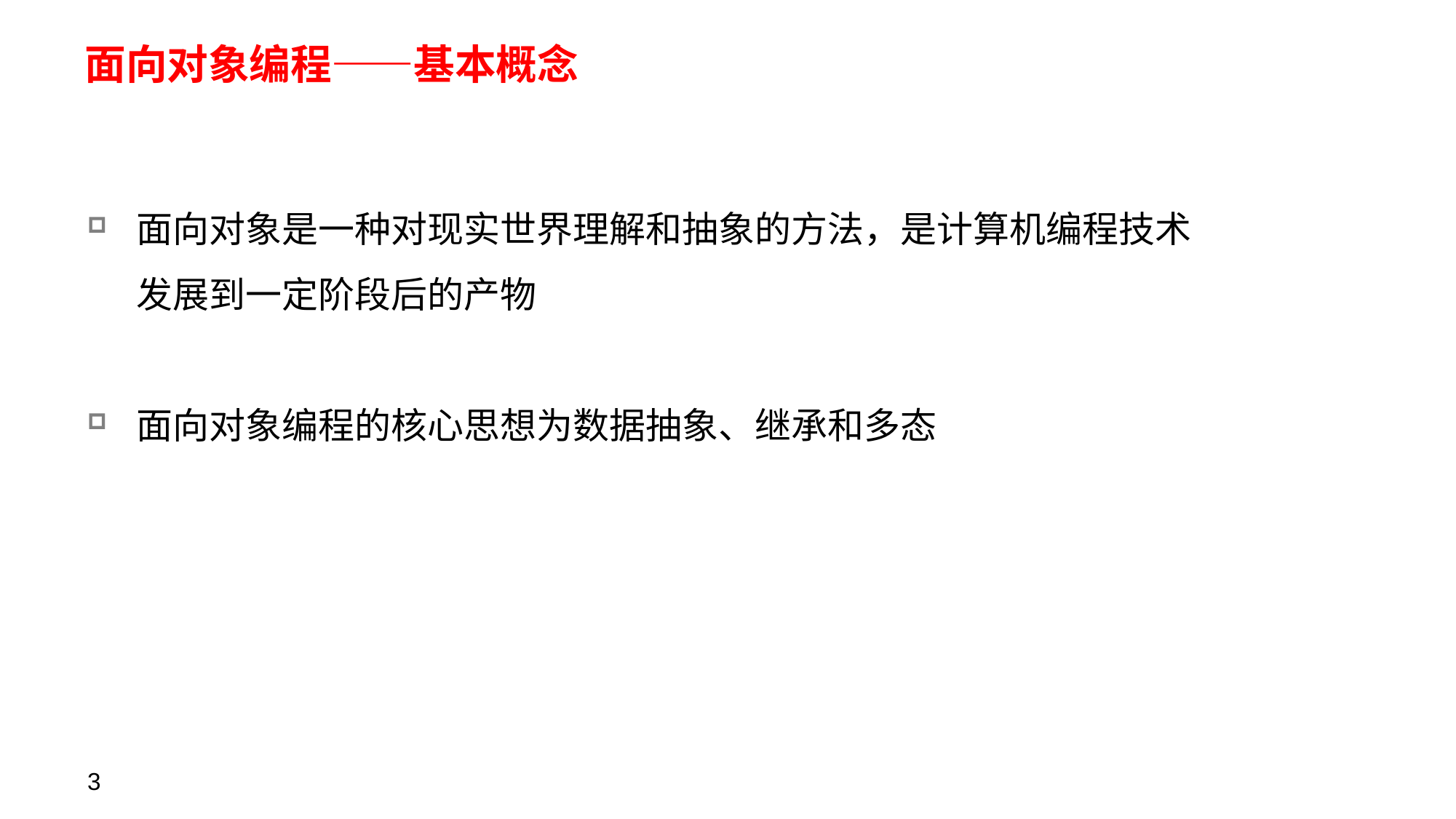

# 面向对象编程——基本概念
面向对象是一种对现实世界理解和抽象的方法，是计算机编程技术发展到一定阶段后的产物

面向对象编程的核心思想为数据抽象、继承和多态
3